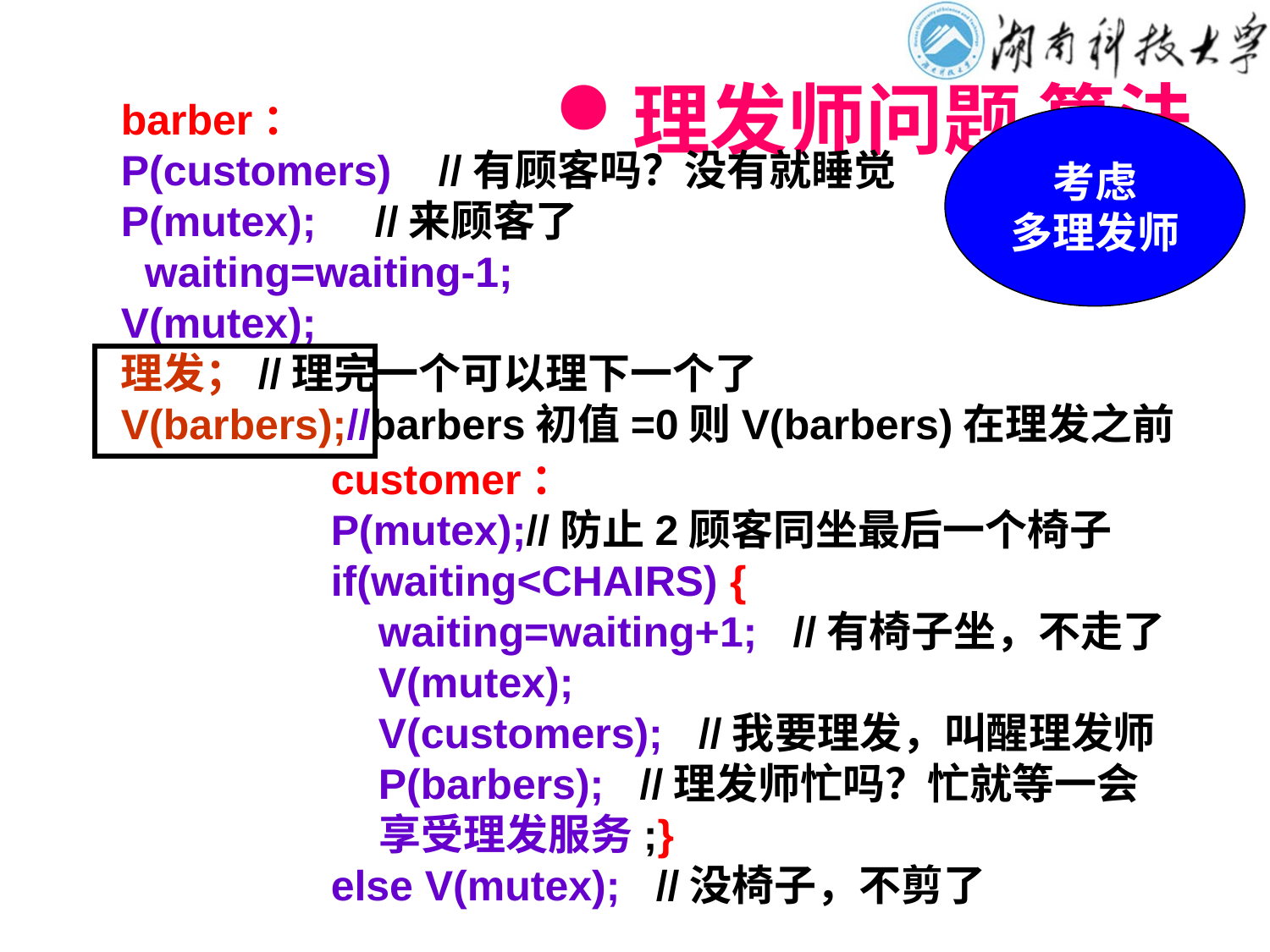

# 理发师问题 算法
barber：
P(customers)    //有顾客吗？没有就睡觉
P(mutex);	//来顾客了
  waiting=waiting-1;
V(mutex);
理发；//理完一个可以理下一个了
V(barbers);//barbers初值=0则V(barbers)在理发之前
考虑
多理发师

customer：
P(mutex);//防止2顾客同坐最后一个椅子
if(waiting<CHAIRS) {
    waiting=waiting+1;   //有椅子坐，不走了
    V(mutex);
    V(customers);   //我要理发，叫醒理发师
    P(barbers);   //理发师忙吗？忙就等一会
    享受理发服务;}
else V(mutex);   //没椅子，不剪了